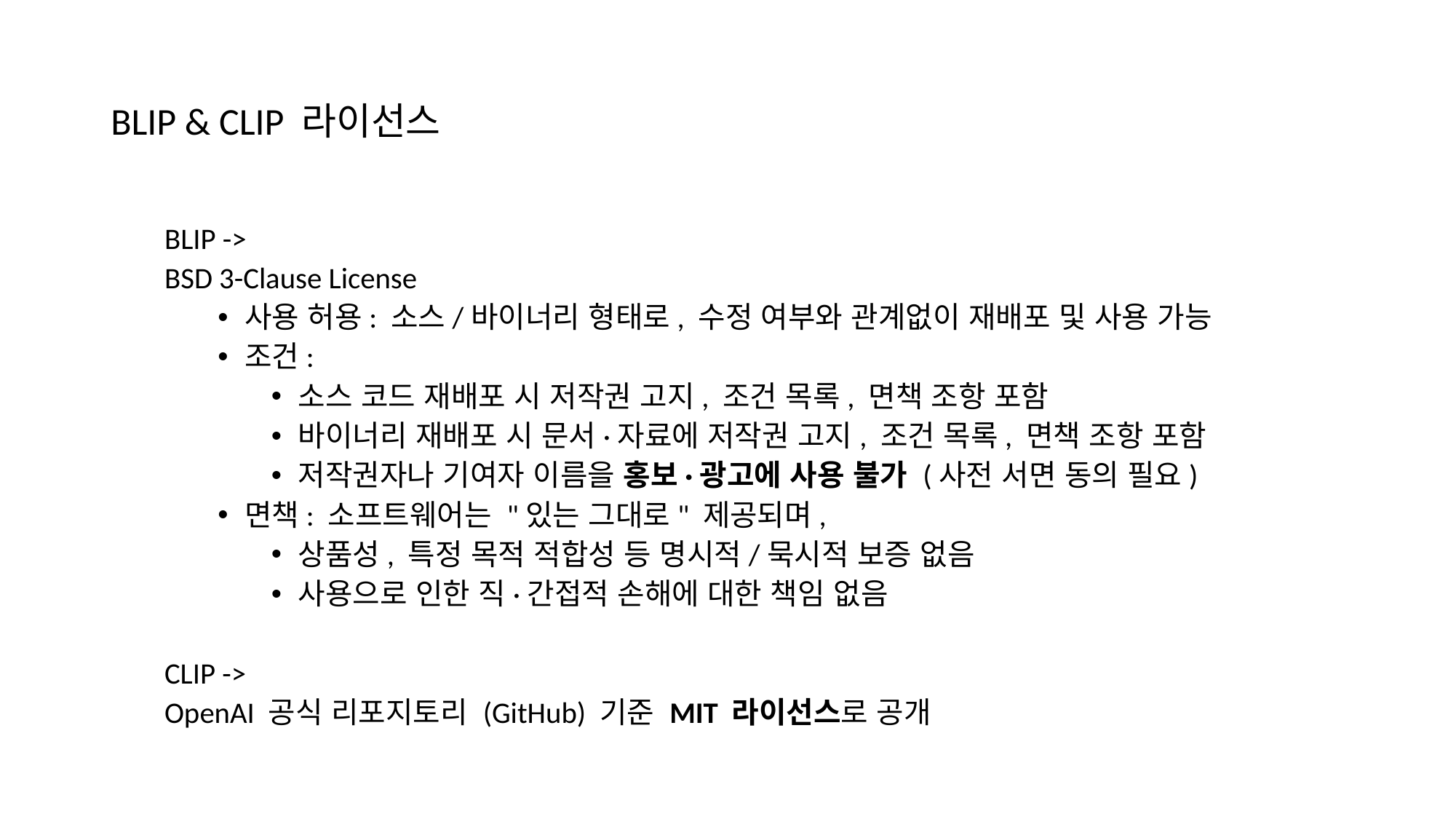

# BLIP & CLIP 라이선스
BLIP ->
BSD 3-Clause License
사용 허용: 소스/바이너리 형태로, 수정 여부와 관계없이 재배포 및 사용 가능
조건:
소스 코드 재배포 시 저작권 고지, 조건 목록, 면책 조항 포함
바이너리 재배포 시 문서·자료에 저작권 고지, 조건 목록, 면책 조항 포함
저작권자나 기여자 이름을 홍보·광고에 사용 불가 (사전 서면 동의 필요)
면책: 소프트웨어는 "있는 그대로" 제공되며,
상품성, 특정 목적 적합성 등 명시적/묵시적 보증 없음
사용으로 인한 직·간접적 손해에 대한 책임 없음

CLIP ->
OpenAI 공식 리포지토리 (GitHub) 기준 MIT 라이선스로 공개